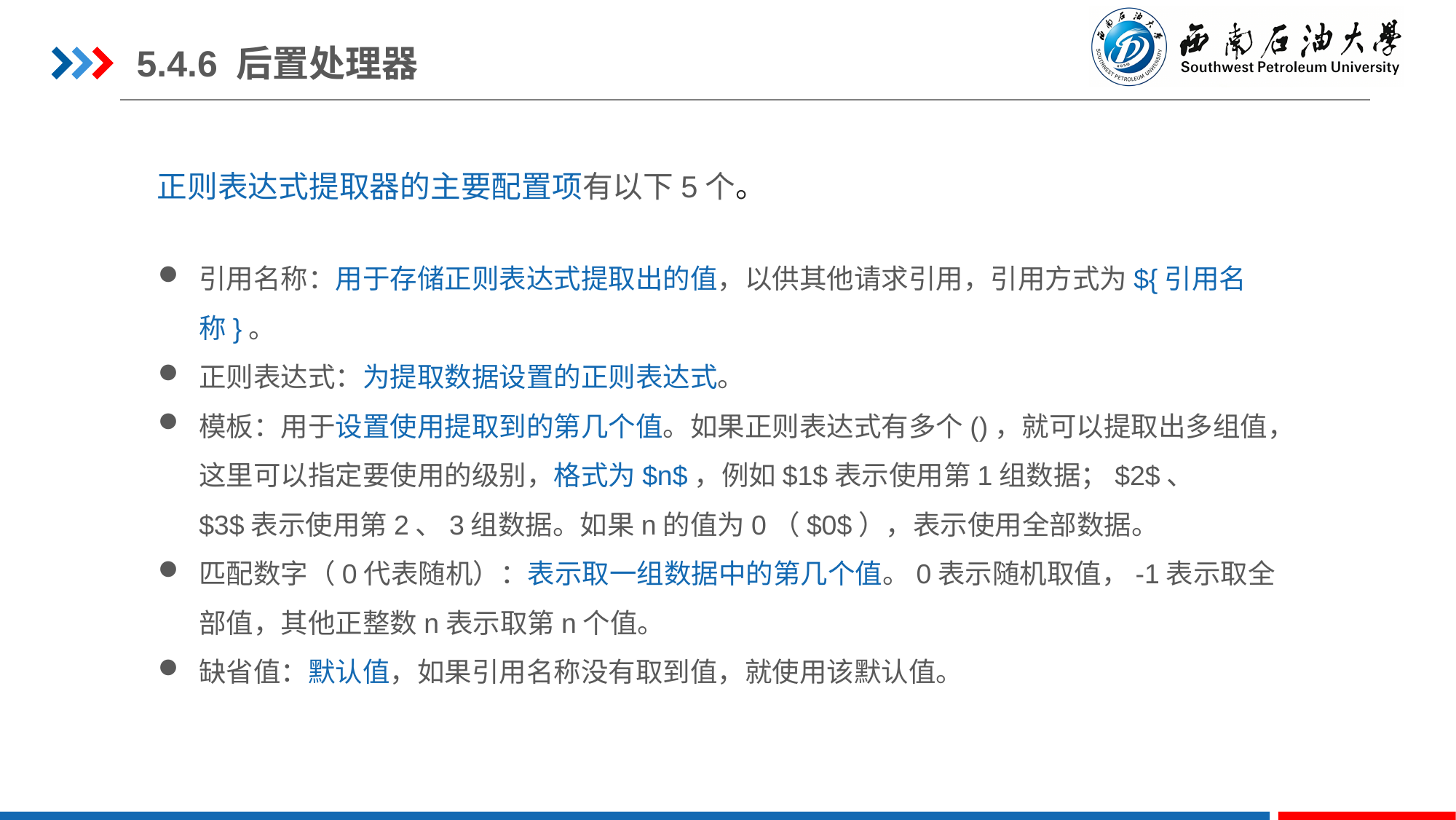

5.4.6 后置处理器
 正则表达式提取器的主要配置项有以下5个。
引用名称：用于存储正则表达式提取出的值，以供其他请求引用，引用方式为${引用名称}。
正则表达式：为提取数据设置的正则表达式。
模板：用于设置使用提取到的第几个值。如果正则表达式有多个()，就可以提取出多组值，这里可以指定要使用的级别，格式为$n$，例如$1$表示使用第1组数据；$2$、$3$表示使用第2、3组数据。如果n的值为0（$0$），表示使用全部数据。
匹配数字（0代表随机）：表示取一组数据中的第几个值。0表示随机取值，-1表示取全部值，其他正整数n表示取第n个值。
缺省值：默认值，如果引用名称没有取到值，就使用该默认值。